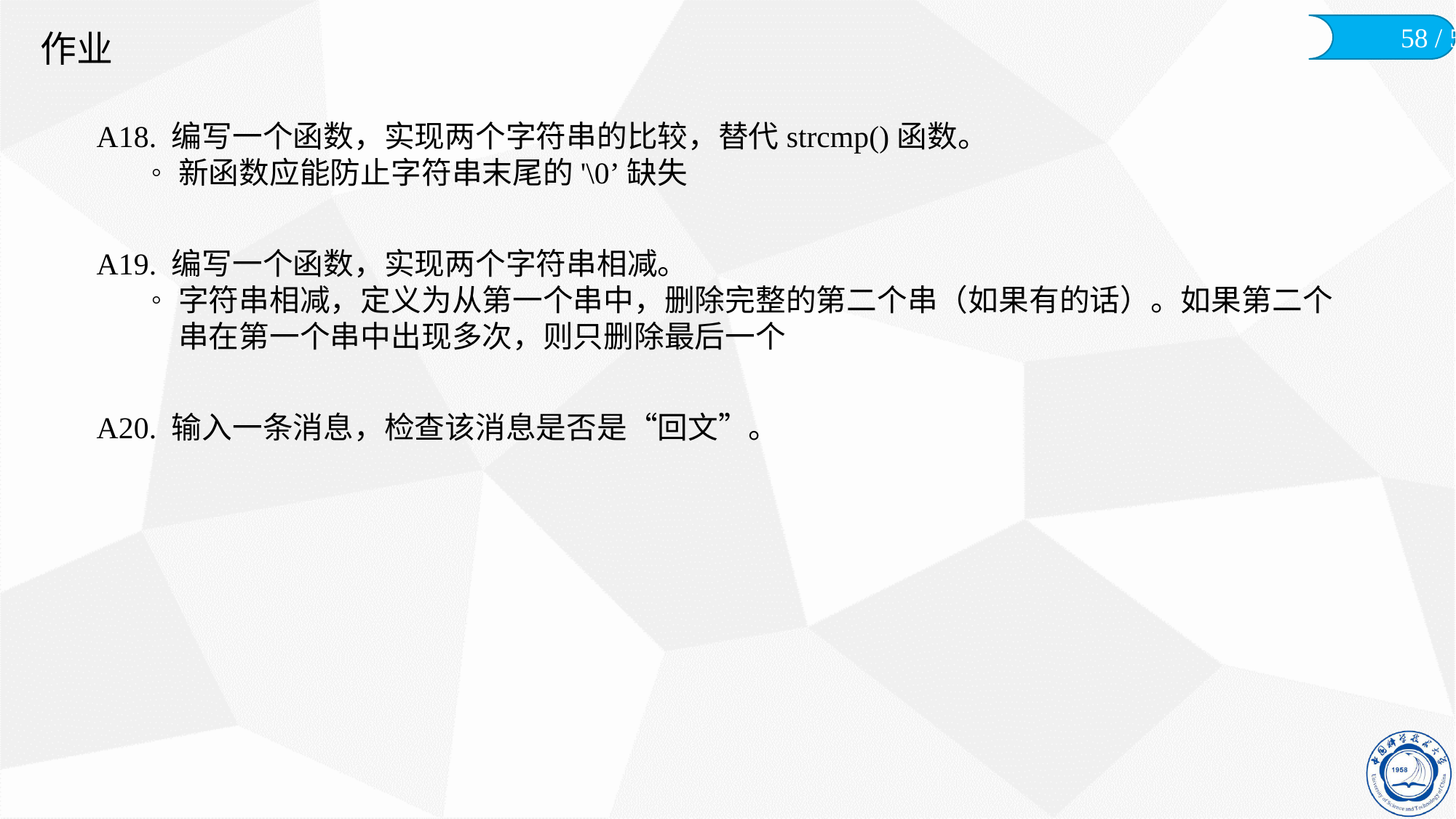

# 作业
A18. 编写一个函数，实现两个字符串的比较，替代strcmp()函数。
新函数应能防止字符串末尾的'\0’缺失

A19. 编写一个函数，实现两个字符串相减。
字符串相减，定义为从第一个串中，删除完整的第二个串（如果有的话）。如果第二个串在第一个串中出现多次，则只删除最后一个

A20. 输入一条消息，检查该消息是否是“回文”。